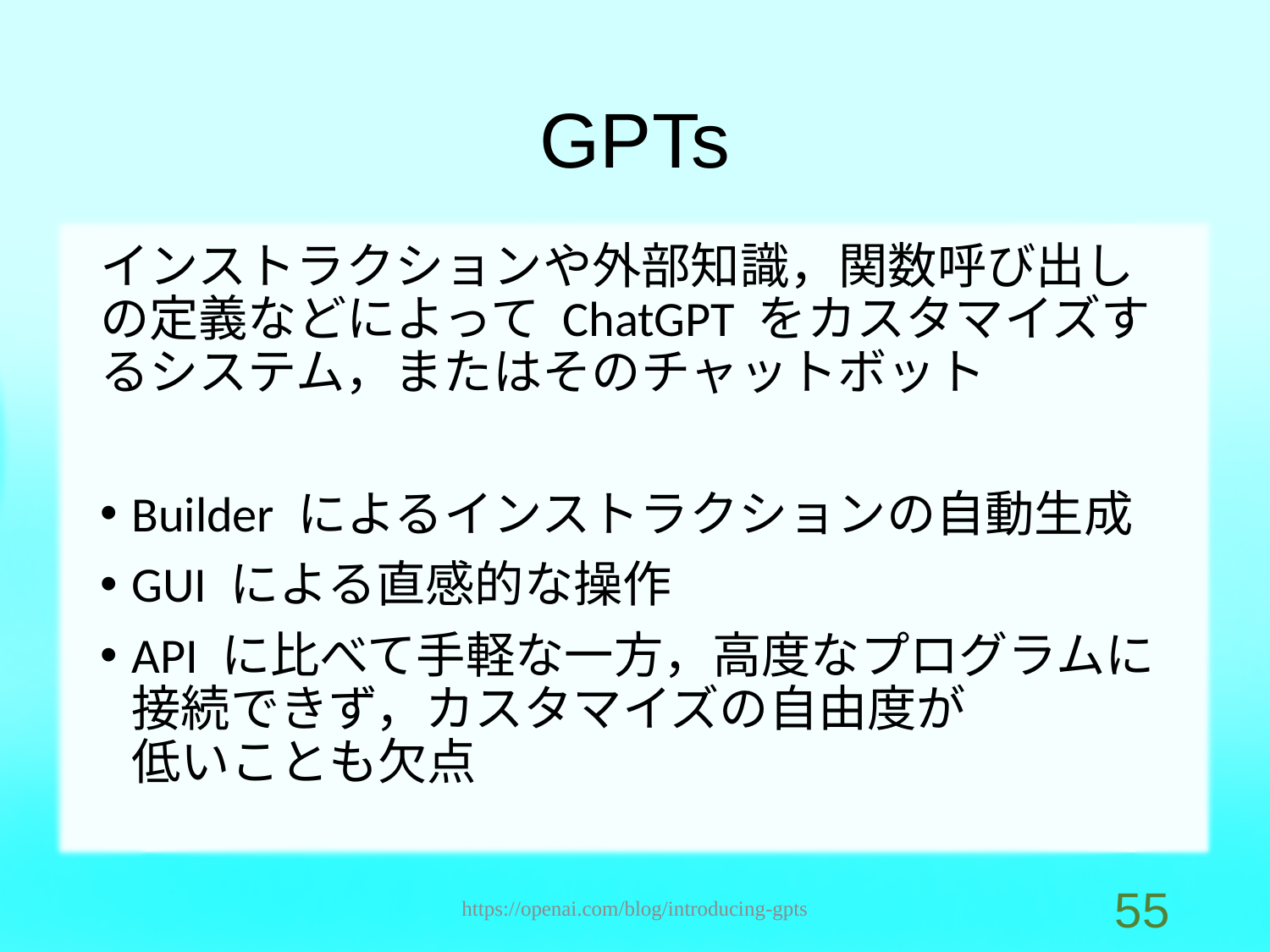

# GPTs
インストラクションや外部知識，関数呼び出しの定義などによって ChatGPT をカスタマイズするシステム，またはそのチャットボット

Builder によるインストラクションの自動生成
GUI による直感的な操作
API に比べて手軽な一方，高度なプログラムに接続できず，カスタマイズの自由度が
低いことも欠点
https://openai.com/blog/introducing-gpts
55